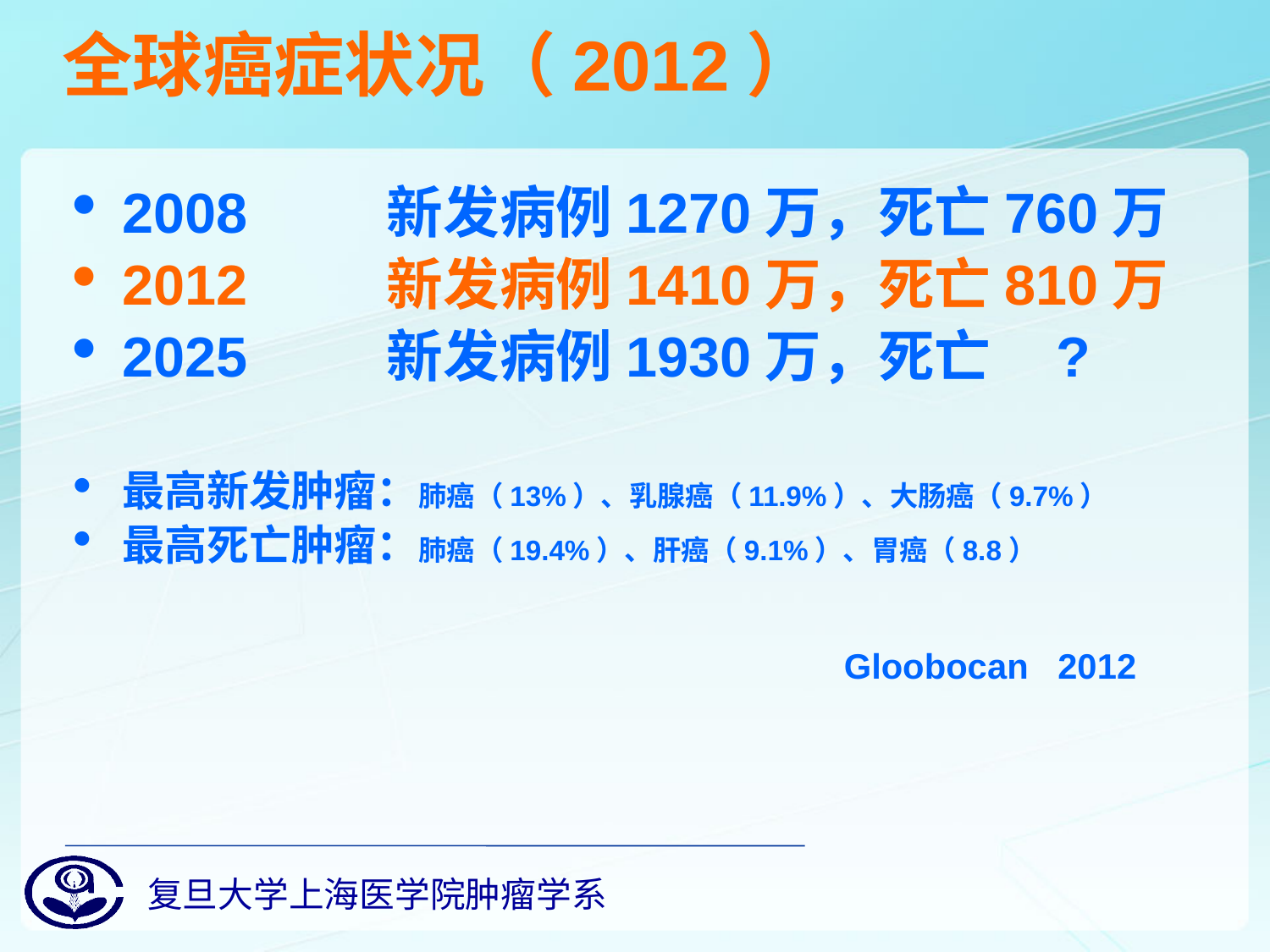

全球癌症状况（2012）
2008        新发病例1270万，死亡760万
2012        新发病例1410万，死亡810万
2025        新发病例1930万，死亡    ?

最高新发肿瘤：肺癌（13%）、乳腺癌（11.9%）、大肠癌（9.7%）
最高死亡肿瘤：肺癌（19.4%）、肝癌（9.1%）、胃癌（8.8）

                                                                               Gloobocan   2012